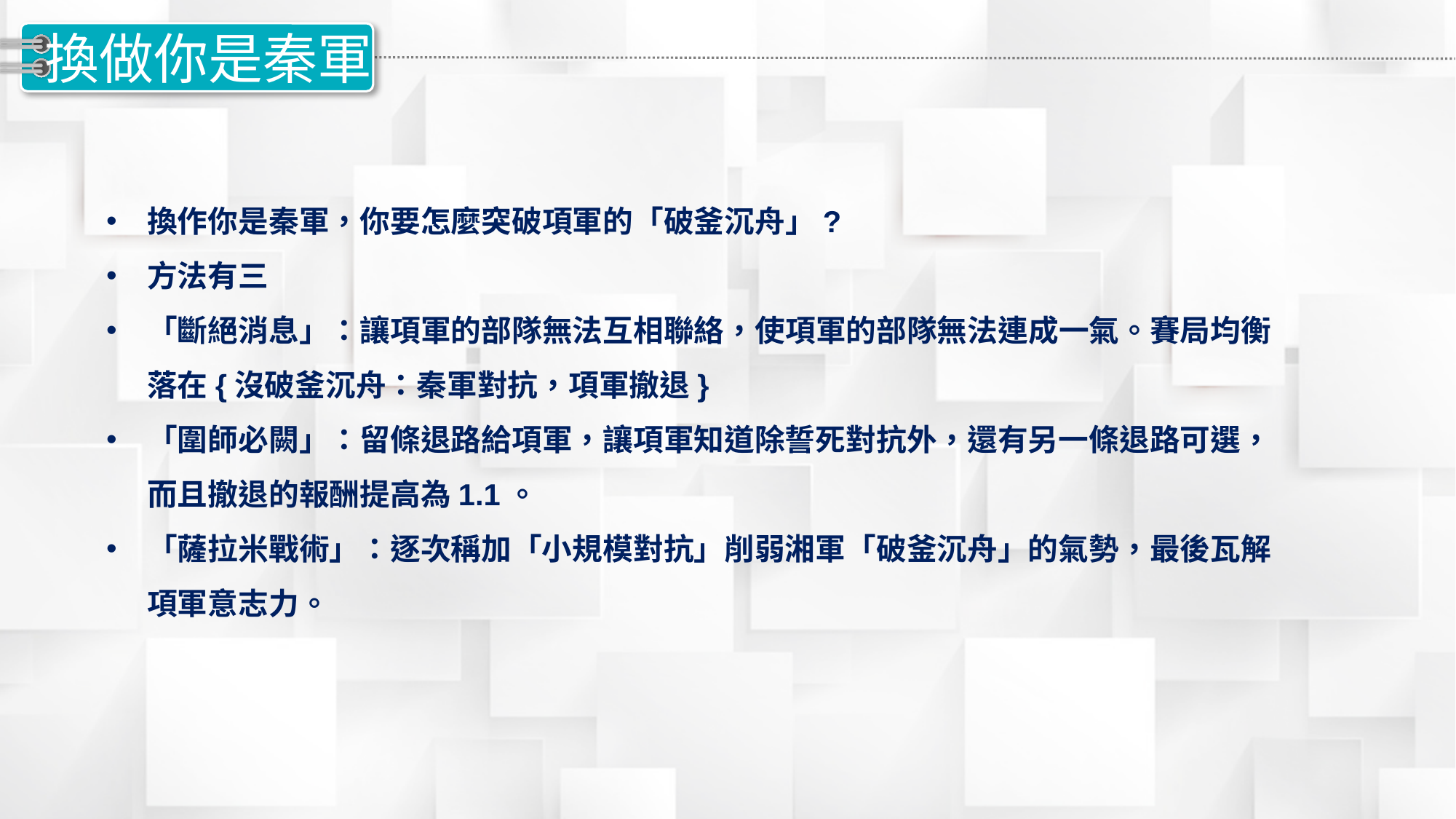

9
# 換做你是秦軍
換作你是秦軍，你要怎麼突破項軍的「破釜沉舟」?
方法有三
「斷絕消息」：讓項軍的部隊無法互相聯絡，使項軍的部隊無法連成一氣。賽局均衡落在{沒破釜沉舟：秦軍對抗，項軍撤退}
「圍師必闕」：留條退路給項軍，讓項軍知道除誓死對抗外，還有另一條退路可選，而且撤退的報酬提高為1.1。
「薩拉米戰術」：逐次稱加「小規模對抗」削弱湘軍「破釜沉舟」的氣勢，最後瓦解項軍意志力。